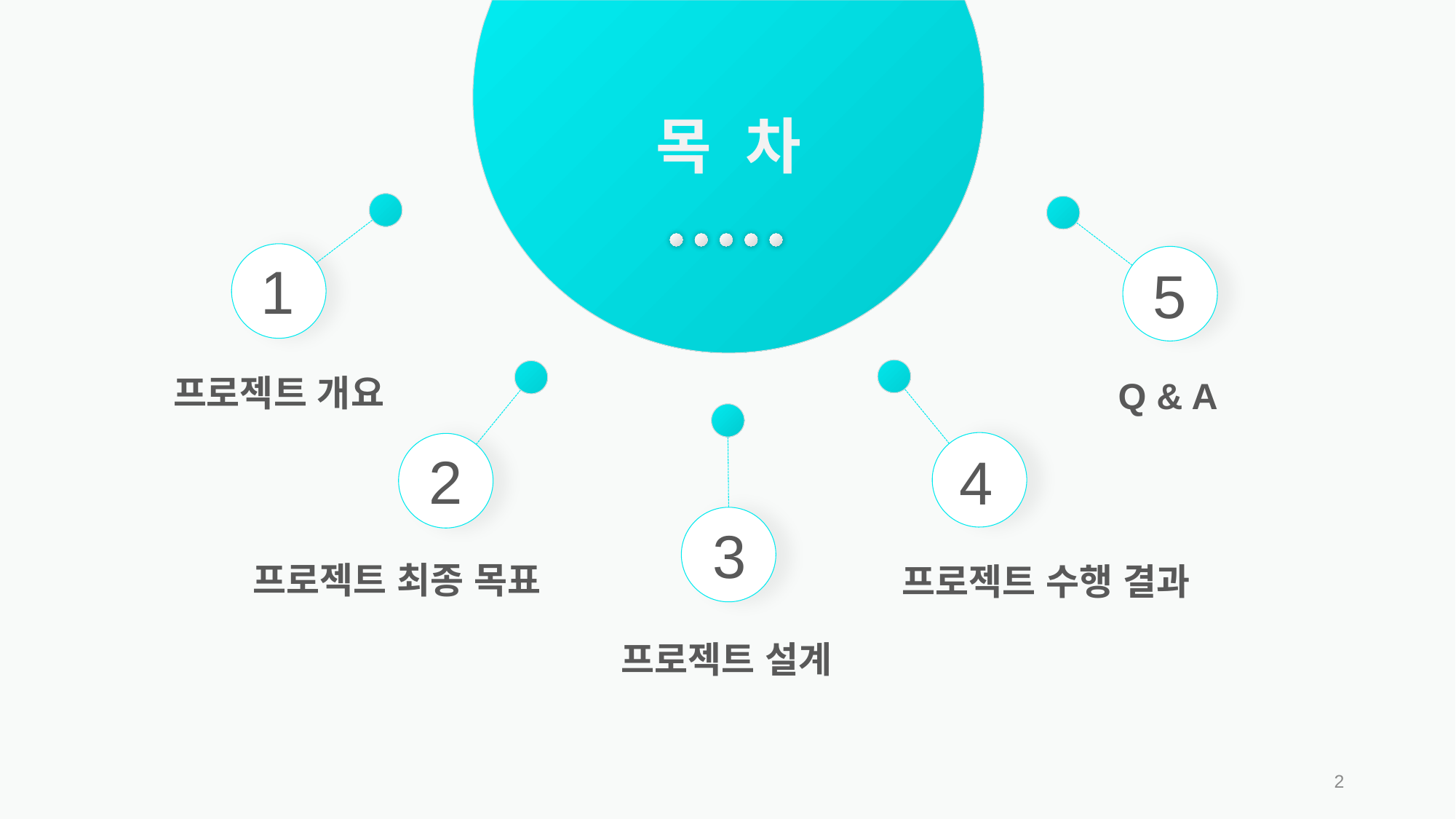

목  차

1
5

프로젝트 개요
Q & A

2
4
3
프로젝트 최종 목표
프로젝트 수행 결과
프로젝트 설계
2